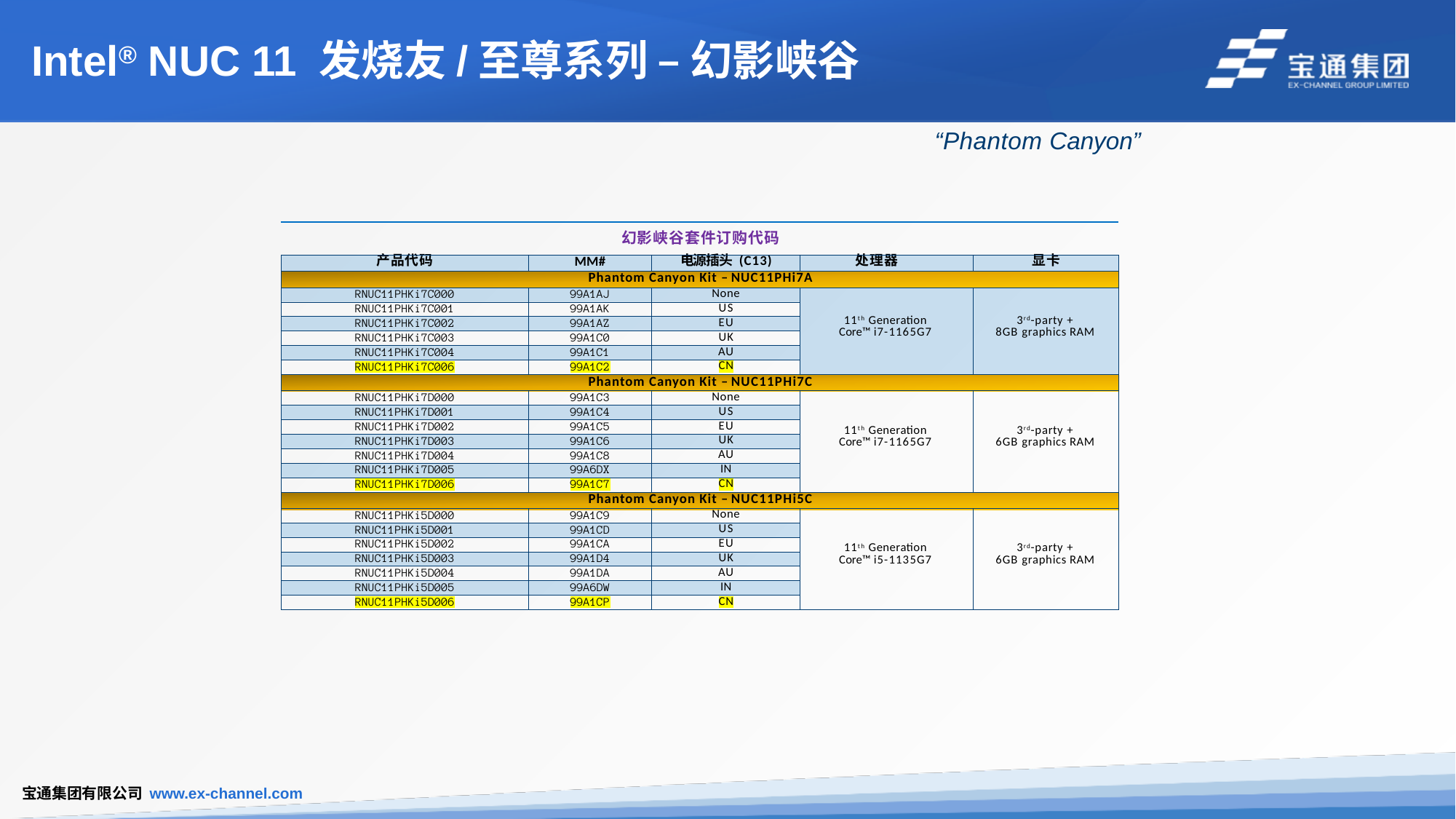

# Intel® NUC 11 发烧友/至尊系列 – 幻影峡谷
“Phantom Canyon”

幻影峡谷套件订购代码
| 产品代码 | MM# | 电源插头 (C13) | 处理器 | 显卡 |
| --- | --- | --- | --- | --- |
| Phantom Canyon Kit – NUC11PHi7A |  |  |  |  |
| RNUC11PHKi7C000 | 99A1AJ | None | 11th Generation Core™ i7-1165G7 | 3rd-party + 8GB graphics RAM |
| RNUC11PHKi7C001 | 99A1AK | US |  |  |
| RNUC11PHKi7C002 | 99A1AZ | EU |  |  |
| RNUC11PHKi7C003 | 99A1C0 | UK |  |  |
| RNUC11PHKi7C004 | 99A1C1 | AU |  |  |
| RNUC11PHKi7C006 | 99A1C2 | CN |  |  |
| Phantom Canyon Kit – NUC11PHi7C |  |  |  |  |
| RNUC11PHKi7D000 | 99A1C3 | None | 11th Generation Core™ i7-1165G7 | 3rd-party + 6GB graphics RAM |
| RNUC11PHKi7D001 | 99A1C4 | US |  |  |
| RNUC11PHKi7D002 | 99A1C5 | EU |  |  |
| RNUC11PHKi7D003 | 99A1C6 | UK |  |  |
| RNUC11PHKi7D004 | 99A1C8 | AU |  |  |
| RNUC11PHKi7D005 | 99A6DX | IN |  |  |
| RNUC11PHKi7D006 | 99A1C7 | CN |  |  |
| Phantom Canyon Kit – NUC11PHi5C |  |  |  |  |
| RNUC11PHKi5D000 | 99A1C9 | None | 11th Generation Core™ i5-1135G7 | 3rd-party + 6GB graphics RAM |
| RNUC11PHKi5D001 | 99A1CD | US |  |  |
| RNUC11PHKi5D002 | 99A1CA | EU |  |  |
| RNUC11PHKi5D003 | 99A1D4 | UK |  |  |
| RNUC11PHKi5D004 | 99A1DA | AU |  |  |
| RNUC11PHKi5D005 | 99A6DW | IN |  |  |
| RNUC11PHKi5D006 | 99A1CP | CN |  |  |